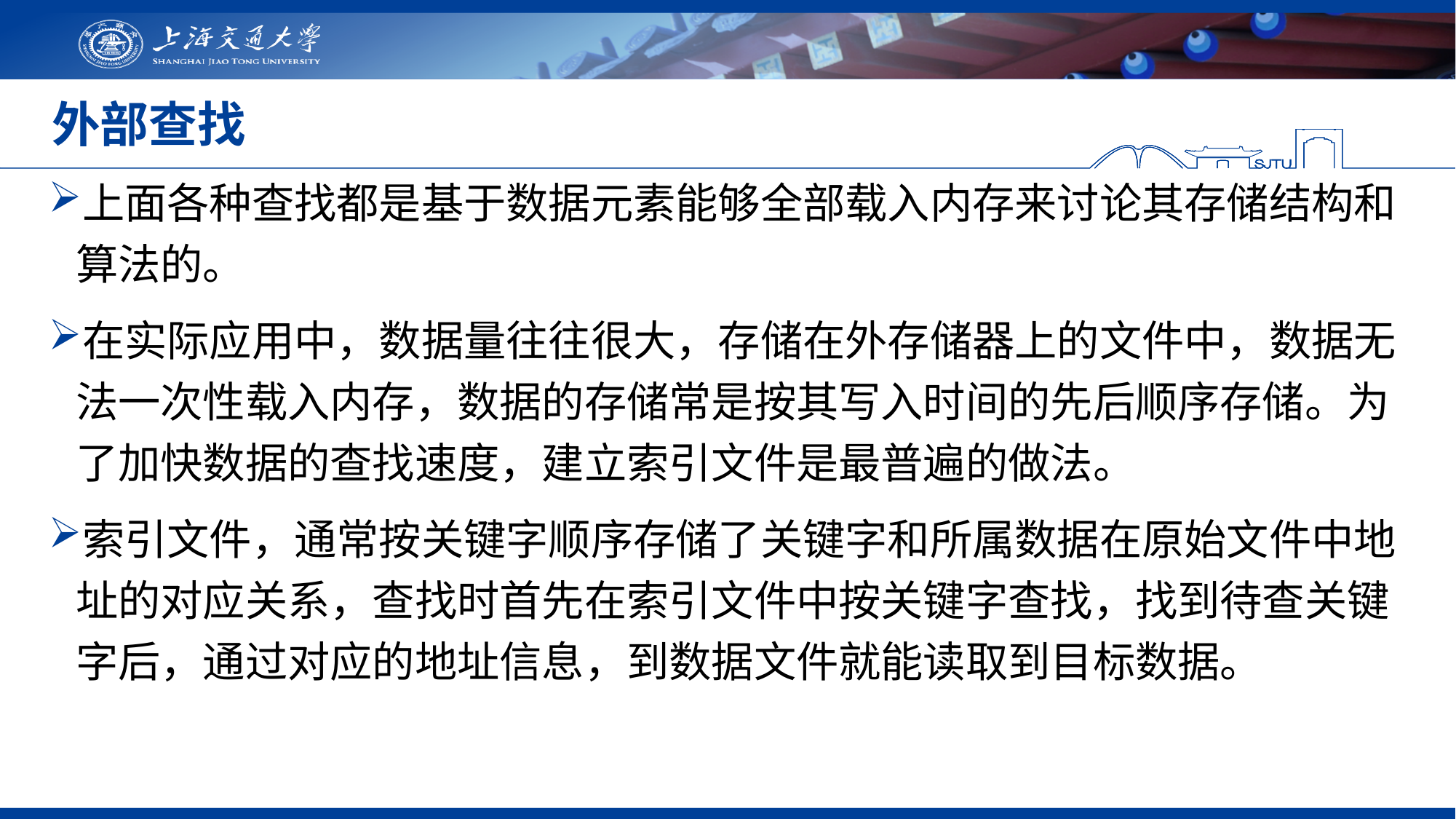

# 外部查找
上面各种查找都是基于数据元素能够全部载入内存来讨论其存储结构和算法的。
在实际应用中，数据量往往很大，存储在外存储器上的文件中，数据无法一次性载入内存，数据的存储常是按其写入时间的先后顺序存储。为了加快数据的查找速度，建立索引文件是最普遍的做法。
索引文件，通常按关键字顺序存储了关键字和所属数据在原始文件中地址的对应关系，查找时首先在索引文件中按关键字查找，找到待查关键字后，通过对应的地址信息，到数据文件就能读取到目标数据。